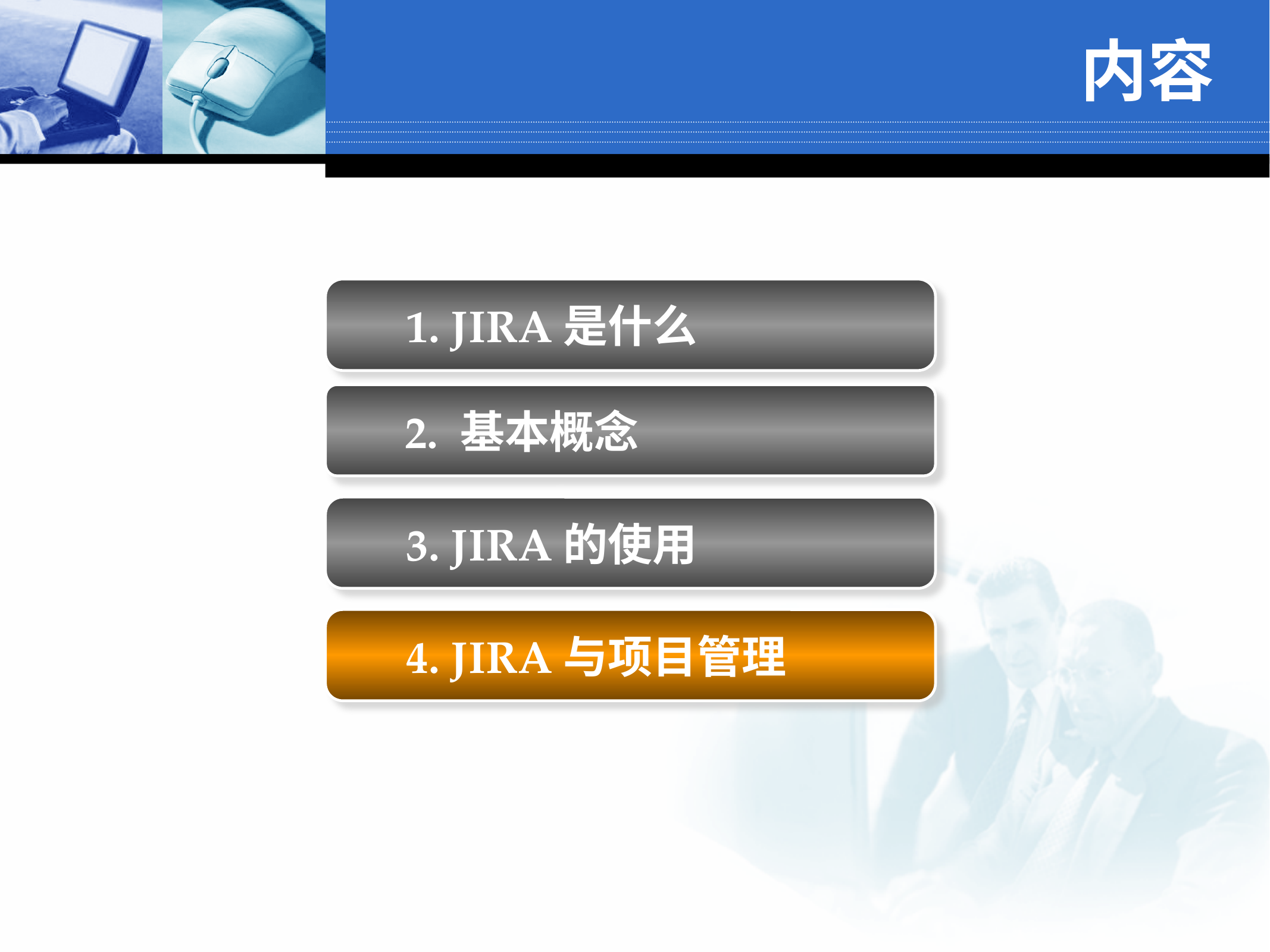

# 内容
      1. JIRA是什么
      2. 基本概念
      3. JIRA的使用
      4. JIRA与项目管理